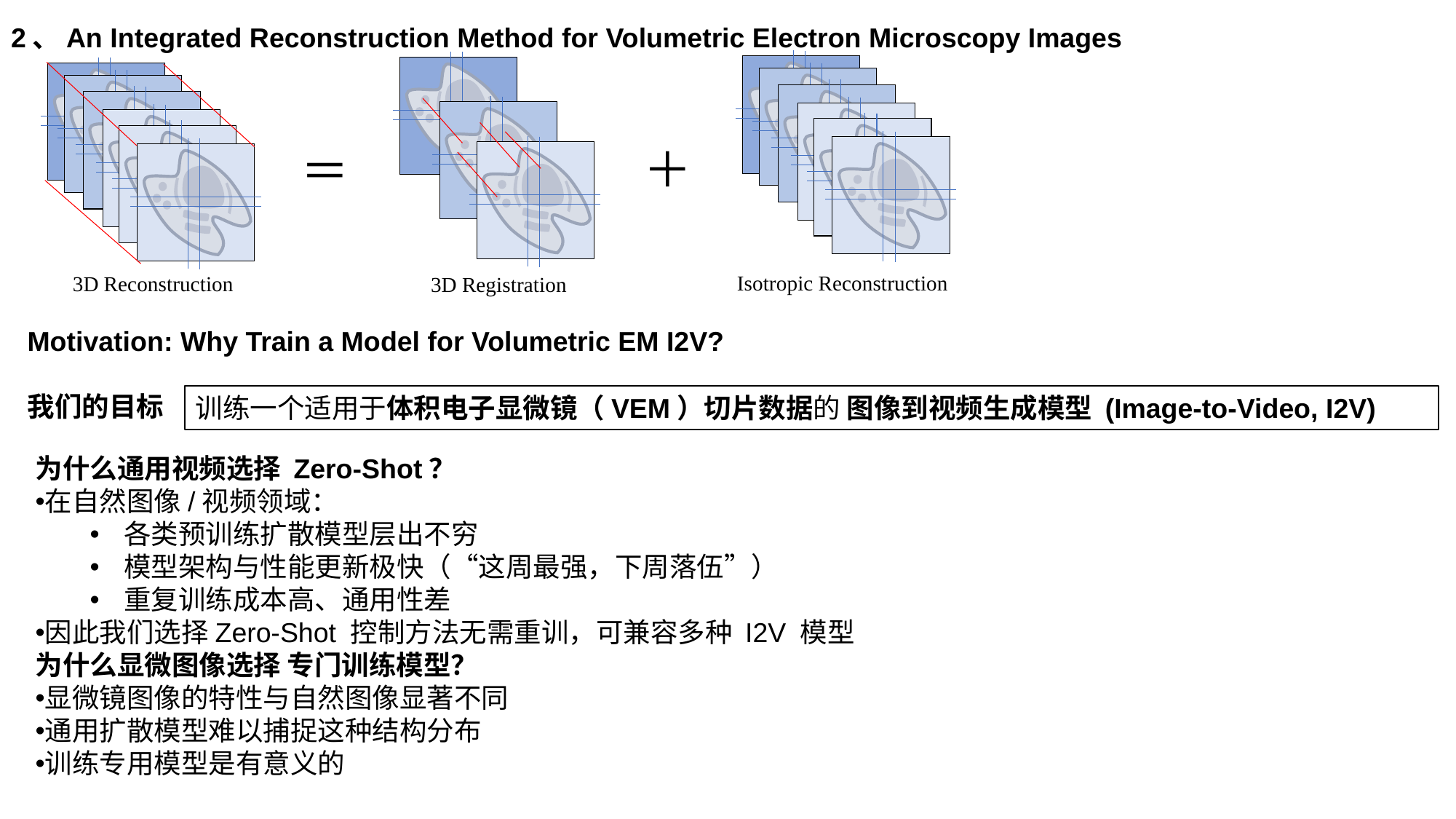

2、An Integrated Reconstruction Method for Volumetric Electron Microscopy Images

＋
＝

Isotropic Reconstruction
3D Reconstruction
3D Registration
Motivation: Why Train a Model for Volumetric EM I2V?

我们的目标
训练一个适用于体积电子显微镜（VEM）切片数据的 图像到视频生成模型 (Image-to-Video, I2V)
为什么通用视频选择 Zero-Shot？
在自然图像/视频领域：
各类预训练扩散模型层出不穷
模型架构与性能更新极快（“这周最强，下周落伍”）
重复训练成本高、通用性差
因此我们选择Zero-Shot 控制方法无需重训，可兼容多种 I2V 模型
为什么显微图像选择 专门训练模型？
显微镜图像的特性与自然图像显著不同
通用扩散模型难以捕捉这种结构分布
训练专用模型是有意义的